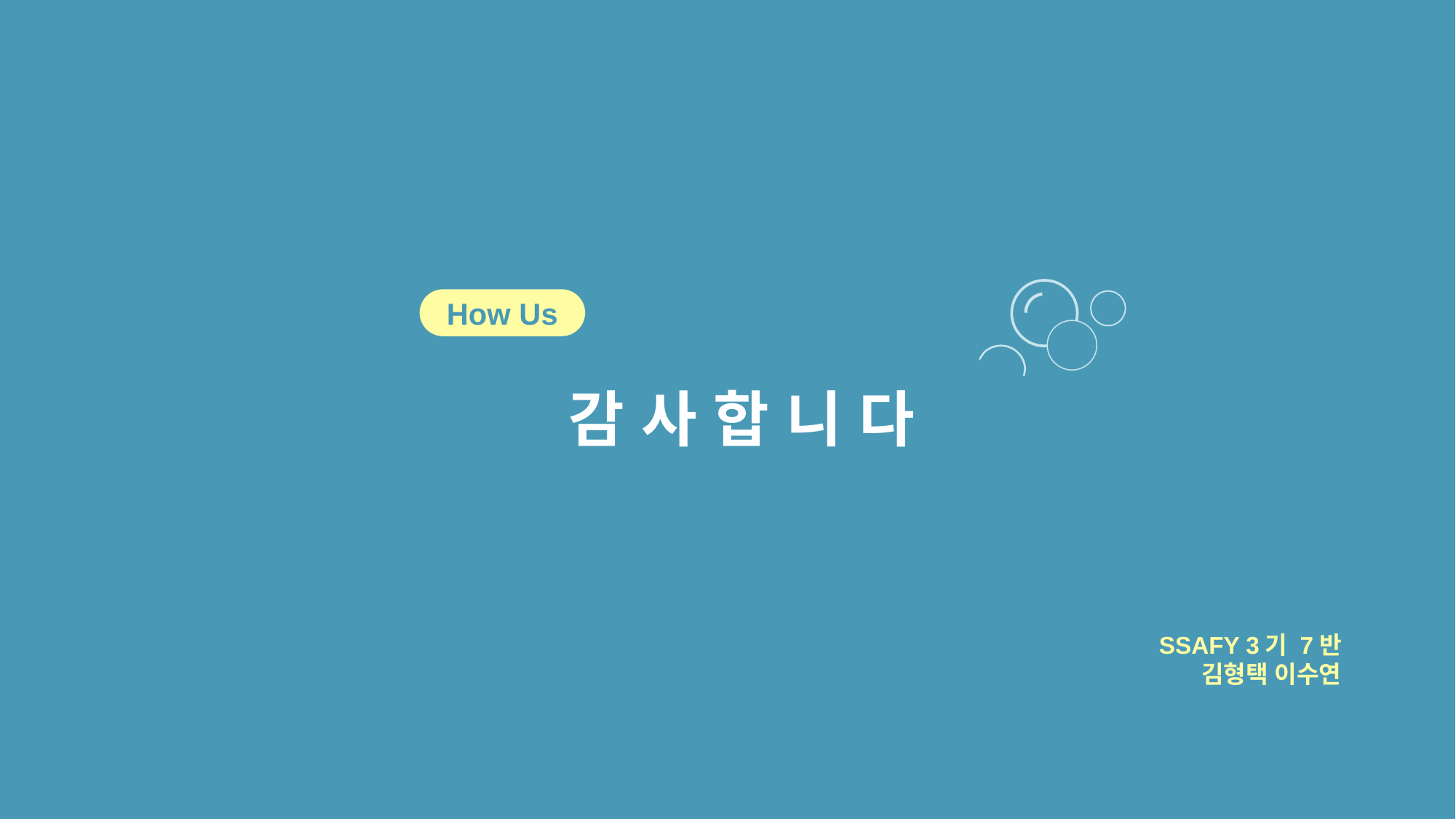

How Us
감 사 합 니 다
SSAFY 3기 7반
김형택 이수연